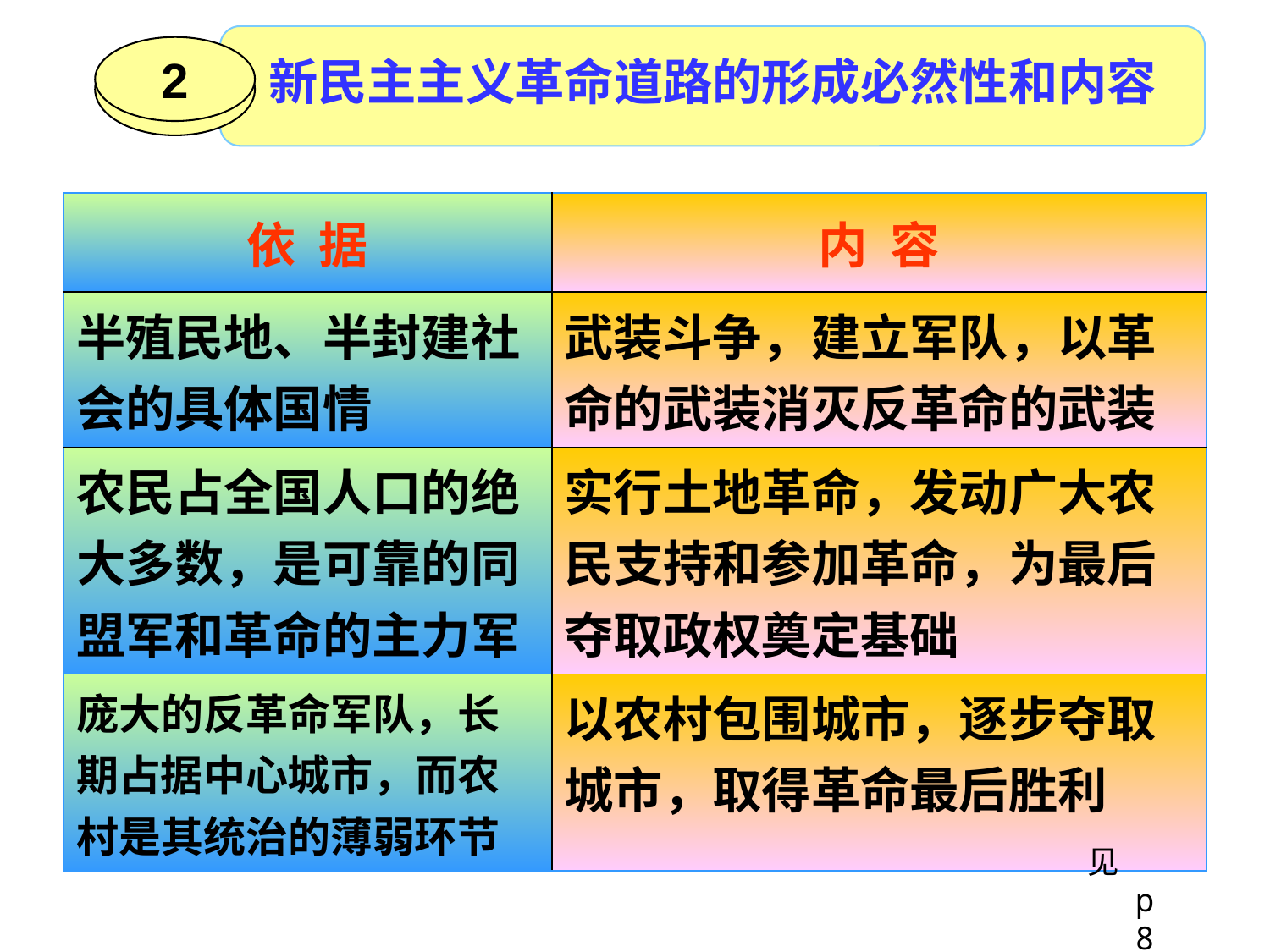

新民主主义革命道路的形成必然性和内容
2

| 依 据 | 内 容 |
| --- | --- |
| 半殖民地、半封建社会的具体国情 | 武装斗争，建立军队，以革命的武装消灭反革命的武装 |
| 农民占全国人口的绝大多数，是可靠的同盟军和革命的主力军 | 实行土地革命，发动广大农民支持和参加革命，为最后夺取政权奠定基础 |
| 庞大的反革命军队，长期占据中心城市，而农村是其统治的薄弱环节 | 以农村包围城市，逐步夺取城市，取得革命最后胜利 |
见p80